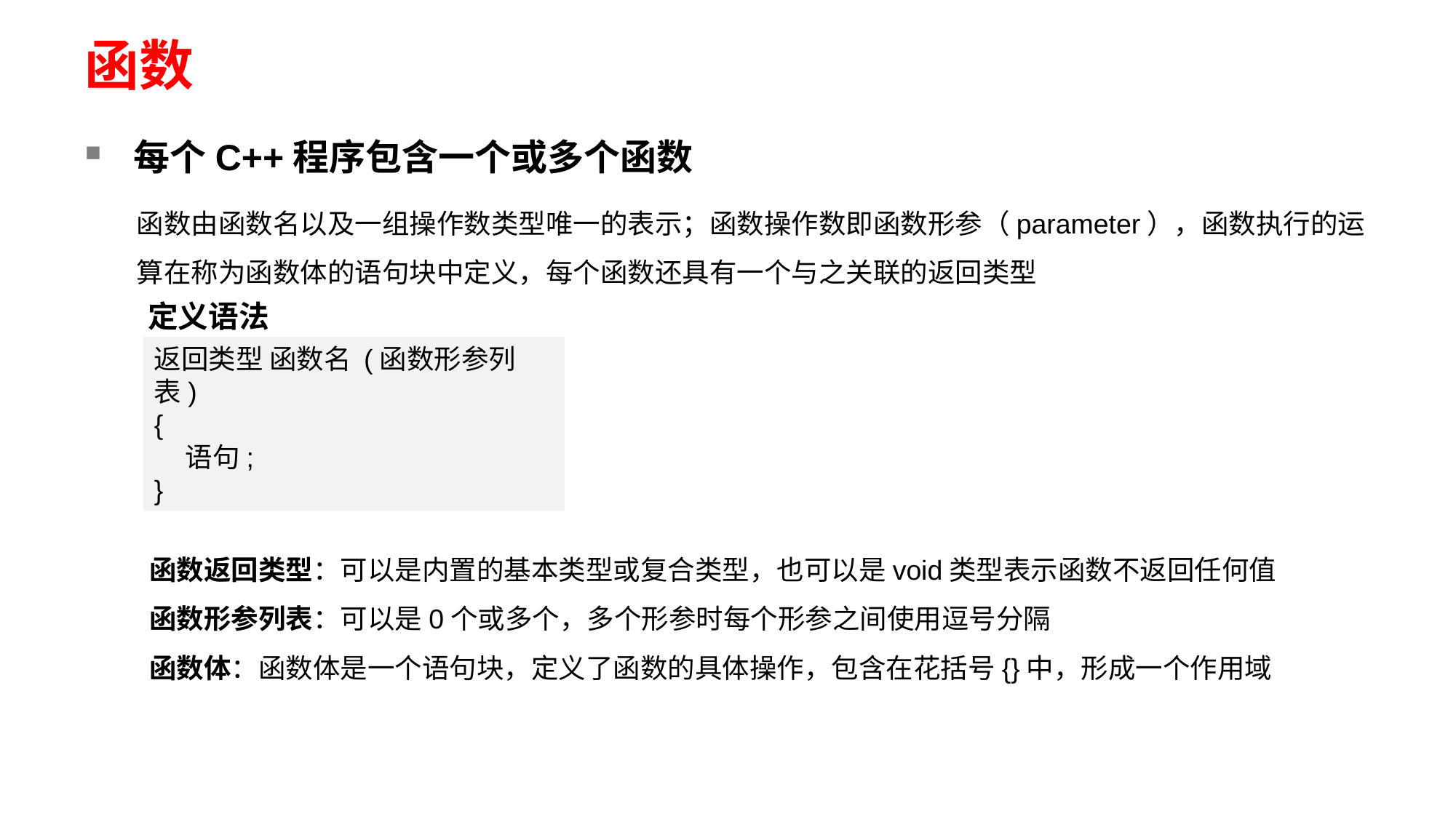

# 函数
每个C++程序包含一个或多个函数
函数由函数名以及一组操作数类型唯一的表示；函数操作数即函数形参（parameter），函数执行的运算在称为函数体的语句块中定义，每个函数还具有一个与之关联的返回类型
定义语法
返回类型 函数名 (函数形参列表)
{
    语句;
}
函数返回类型：可以是内置的基本类型或复合类型，也可以是void类型表示函数不返回任何值
函数形参列表：可以是0个或多个，多个形参时每个形参之间使用逗号分隔
函数体：函数体是一个语句块，定义了函数的具体操作，包含在花括号{}中，形成一个作用域